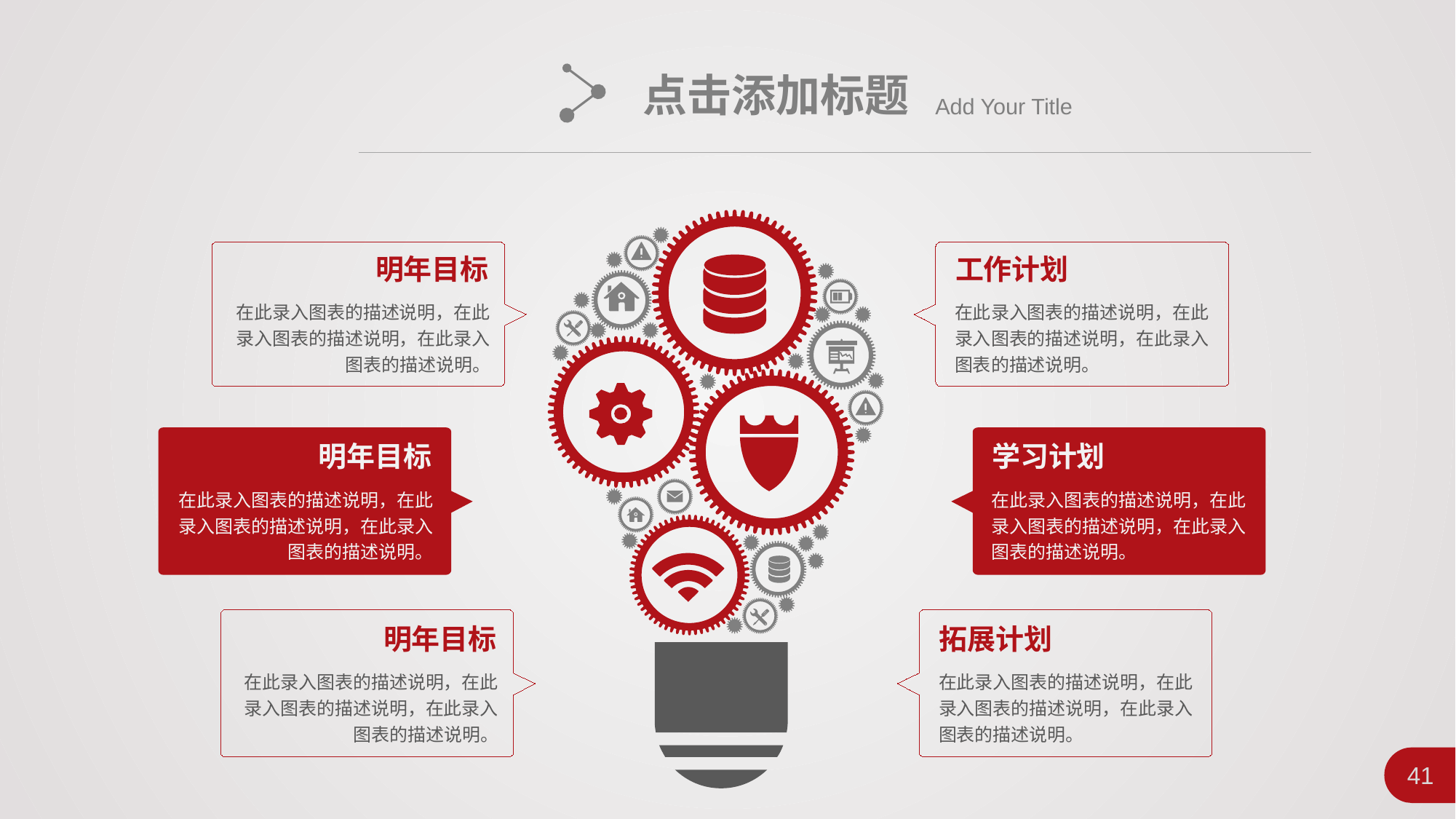

点击添加标题
Add Your Title

明年目标
工作计划

在此录入图表的描述说明，在此录入图表的描述说明，在此录入图表的描述说明。
在此录入图表的描述说明，在此录入图表的描述说明，在此录入图表的描述说明。

明年目标
学习计划

在此录入图表的描述说明，在此录入图表的描述说明，在此录入图表的描述说明。
在此录入图表的描述说明，在此录入图表的描述说明，在此录入图表的描述说明。

明年目标
拓展计划

在此录入图表的描述说明，在此录入图表的描述说明，在此录入图表的描述说明。
在此录入图表的描述说明，在此录入图表的描述说明，在此录入图表的描述说明。